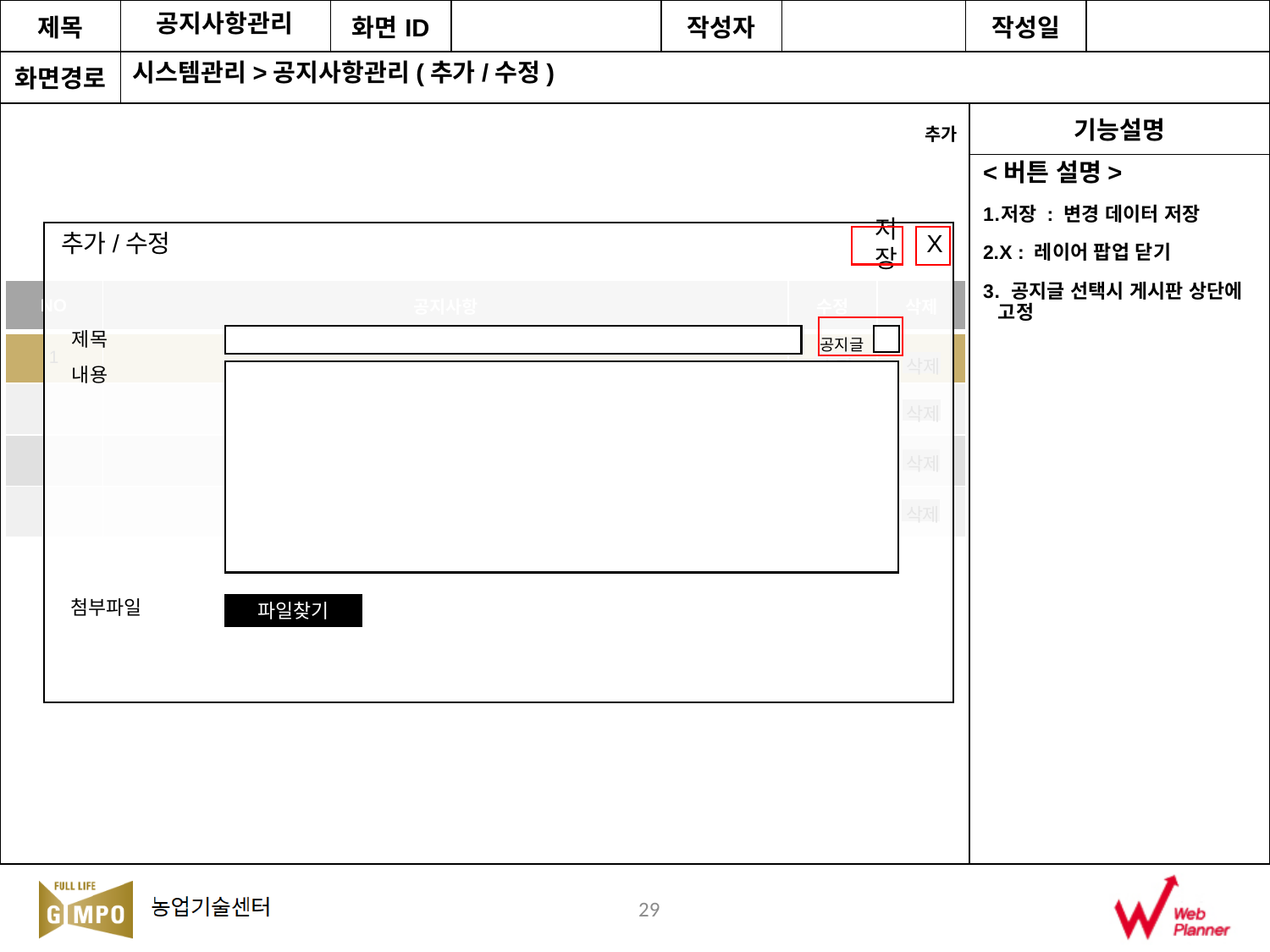

공지사항관리

시스템관리>공지사항관리(추가/수정)
추가
<버튼 설명>
저장 : 변경 데이터 저장
X : 레이어 팝업 닫기
 공지글 선택시 게시판 상단에 고정

X

제목

내용
첨부파일

추가/수정
저장
| NO | 공지사항 | 수정 | 삭제 |
| --- | --- | --- | --- |
| 1 |  |  |  |
|  |  |  |  |
|  |  |  |  |
|  |  |  |  |

공지글
수정

수정

수정

수정

삭제

삭제

삭제

삭제

파일찾기
29